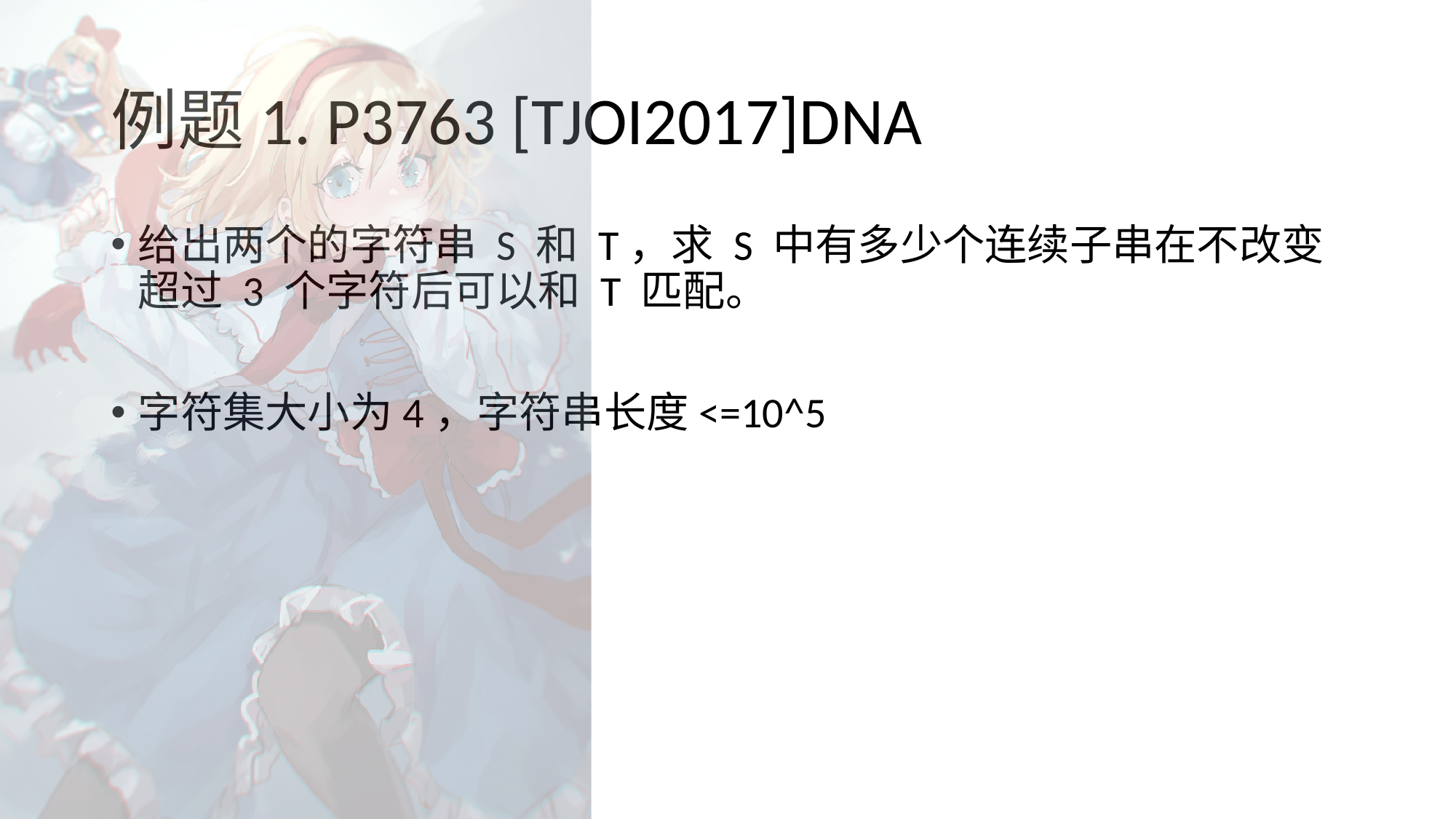

# 例题1. P3763 [TJOI2017]DNA
给出两个的字符串 S 和 T，求 S 中有多少个连续子串在不改变超过 3 个字符后可以和 T 匹配。

字符集大小为4，字符串长度<=10^5